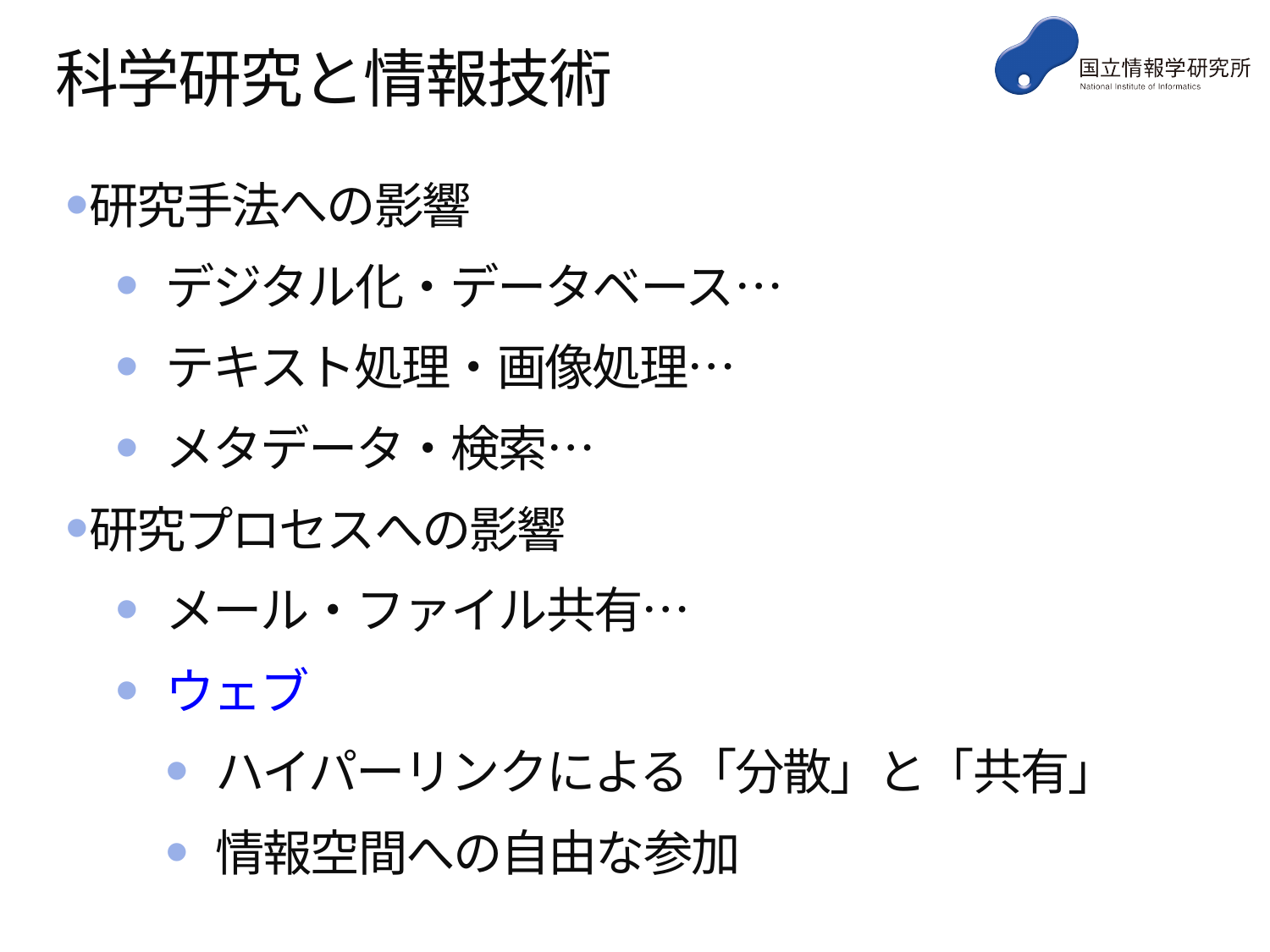

# 科学研究と情報技術
研究手法への影響
デジタル化・データベース…
テキスト処理・画像処理…
メタデータ・検索…
研究プロセスへの影響
メール・ファイル共有…
ウェブ
ハイパーリンクによる「分散」と「共有」
情報空間への自由な参加